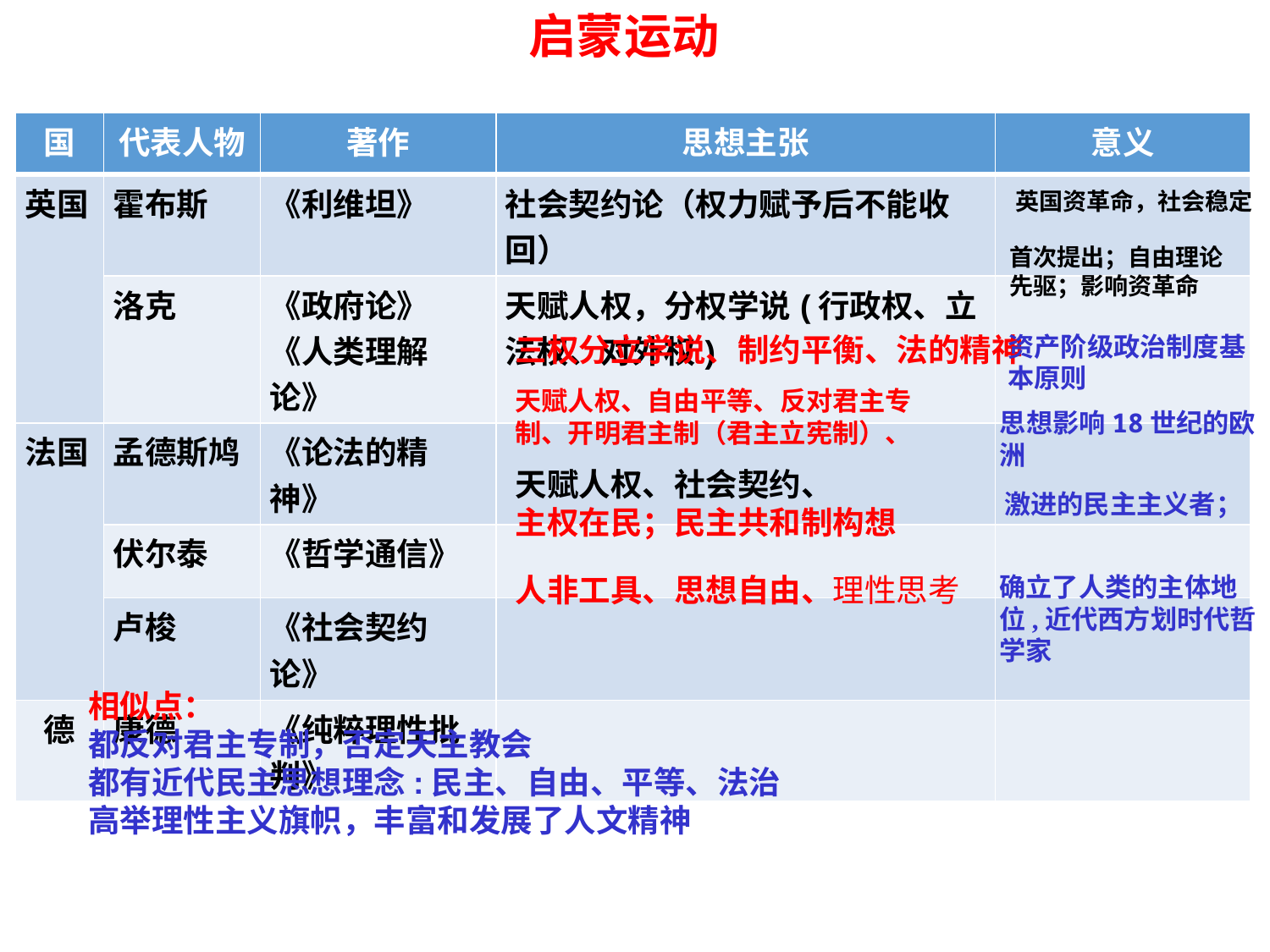

启蒙运动
| 国 | 代表人物 | 著作 | 思想主张 | 意义 |
| --- | --- | --- | --- | --- |
| 英国 | 霍布斯 | 《利维坦》 | 社会契约论（权力赋予后不能收回） |  |
|  | 洛克 | 《政府论》 《人类理解论》 | 天赋人权，分权学说(行政权、立法权、对外权) |  |
| 法国 | 孟德斯鸠 | 《论法的精神》 |  |  |
|  | 伏尔泰 | 《哲学通信》 |  |  |
|  | 卢梭 | 《社会契约论》 |  |  |
| 德 | 康德 | 《纯粹理性批判》 |  |  |
英国资革命，社会稳定
首次提出；自由理论先驱；影响资革命
资产阶级政治制度基本原则
三权分立学说、制约平衡、法的精神
天赋人权、自由平等、反对君主专制、开明君主制（君主立宪制）、
思想影响18世纪的欧洲
天赋人权、社会契约、
主权在民；民主共和制构想
激进的民主主义者；
人非工具、思想自由、理性思考
确立了人类的主体地位,近代西方划时代哲学家

相似点：
都反对君主专制，否定天主教会
都有近代民主思想理念:民主、自由、平等、法治
高举理性主义旗帜，丰富和发展了人文精神